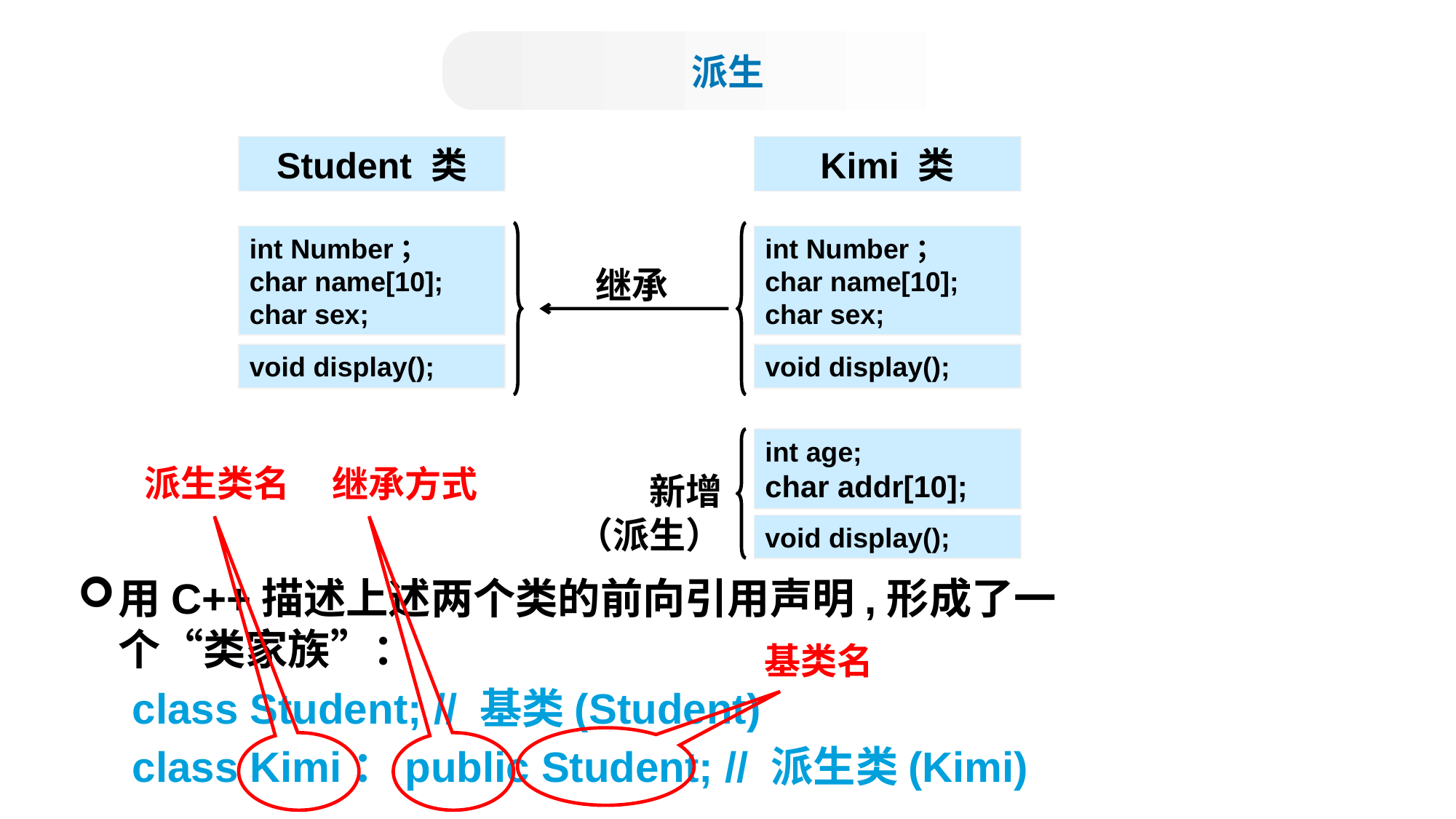

派生
Student 类
int Number；
char name[10];
char sex;
void display();
Kimi 类
int Number；
char name[10];
char sex;
void display();
int age;
char addr[10];
void display();

继承

新增
（派生）
派生类名

继承方式

用C++描述上述两个类的前向引用声明,形成了一个“类家族”：
class Student; // 基类(Student)
class Kimi：public Student; // 派生类(Kimi)
基类名